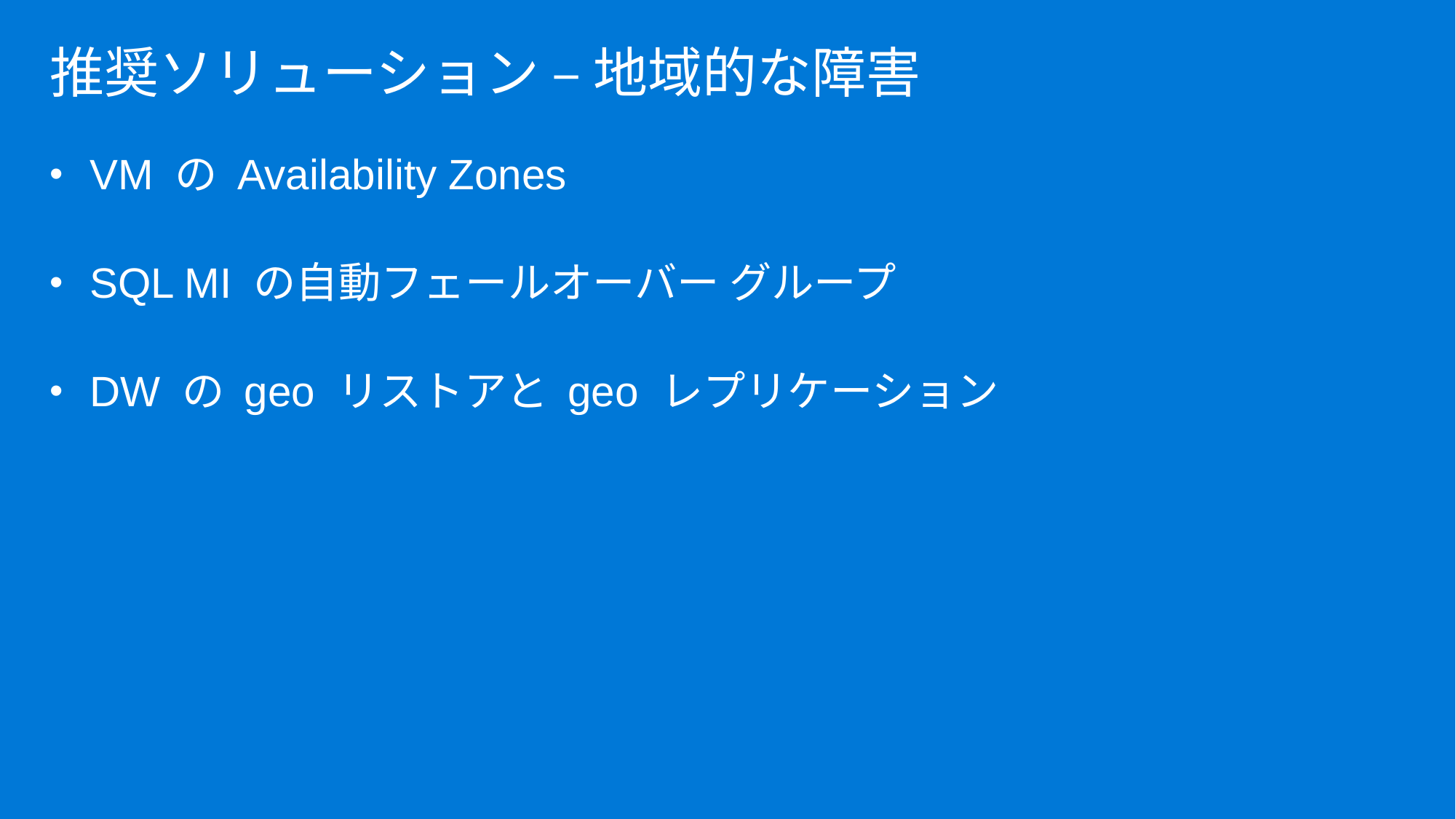

# 推奨ソリューション – 地域的な障害
VM の Availability Zones

SQL MI の自動フェールオーバー グループ

DW の geo リストアと geo レプリケーション